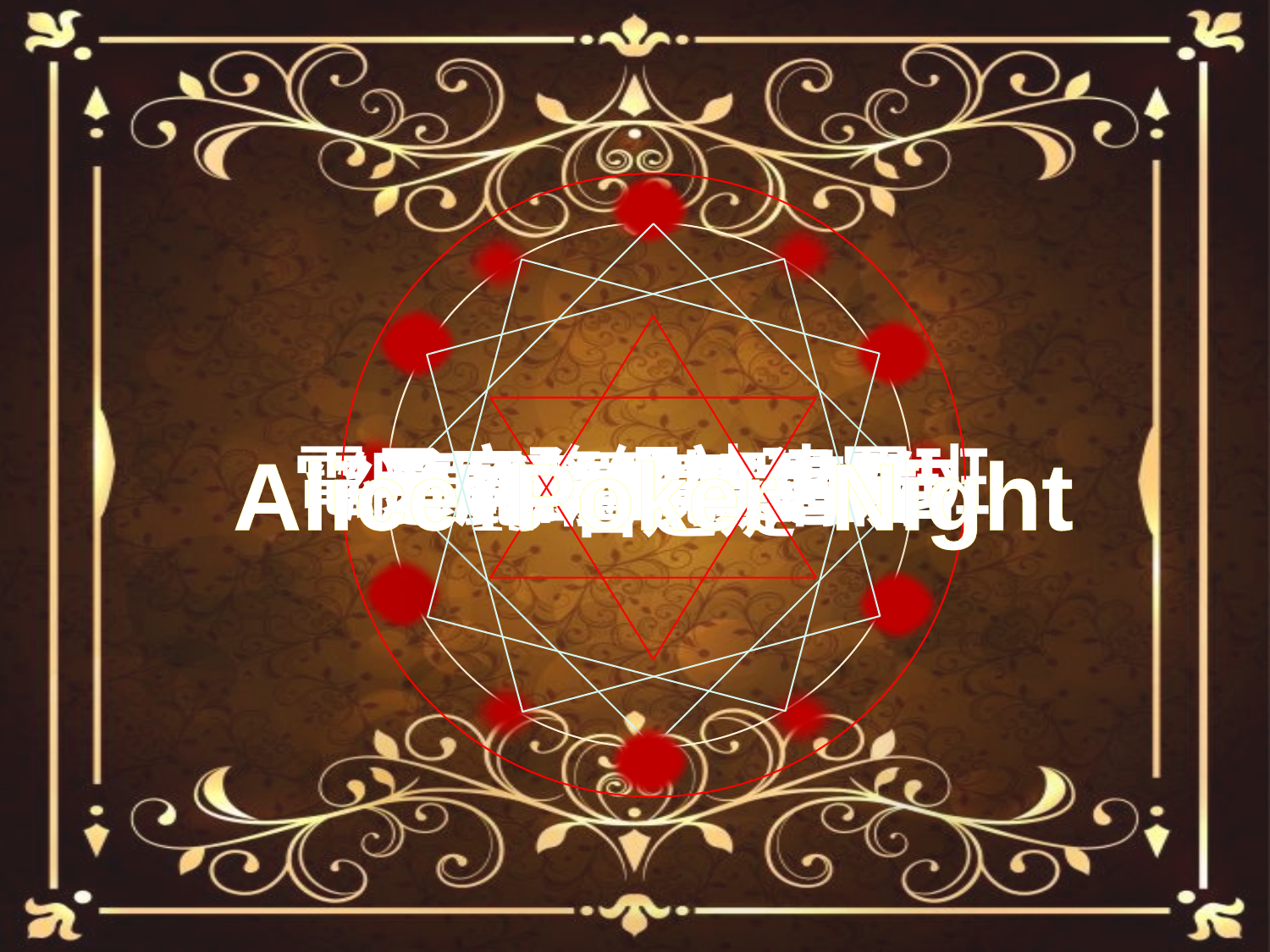

電子商務網站建置班

Alice  Poker  Night
網頁建置專題報告
遊戲幣商務網站
愛麗絲扑克之夜
13石逸媫